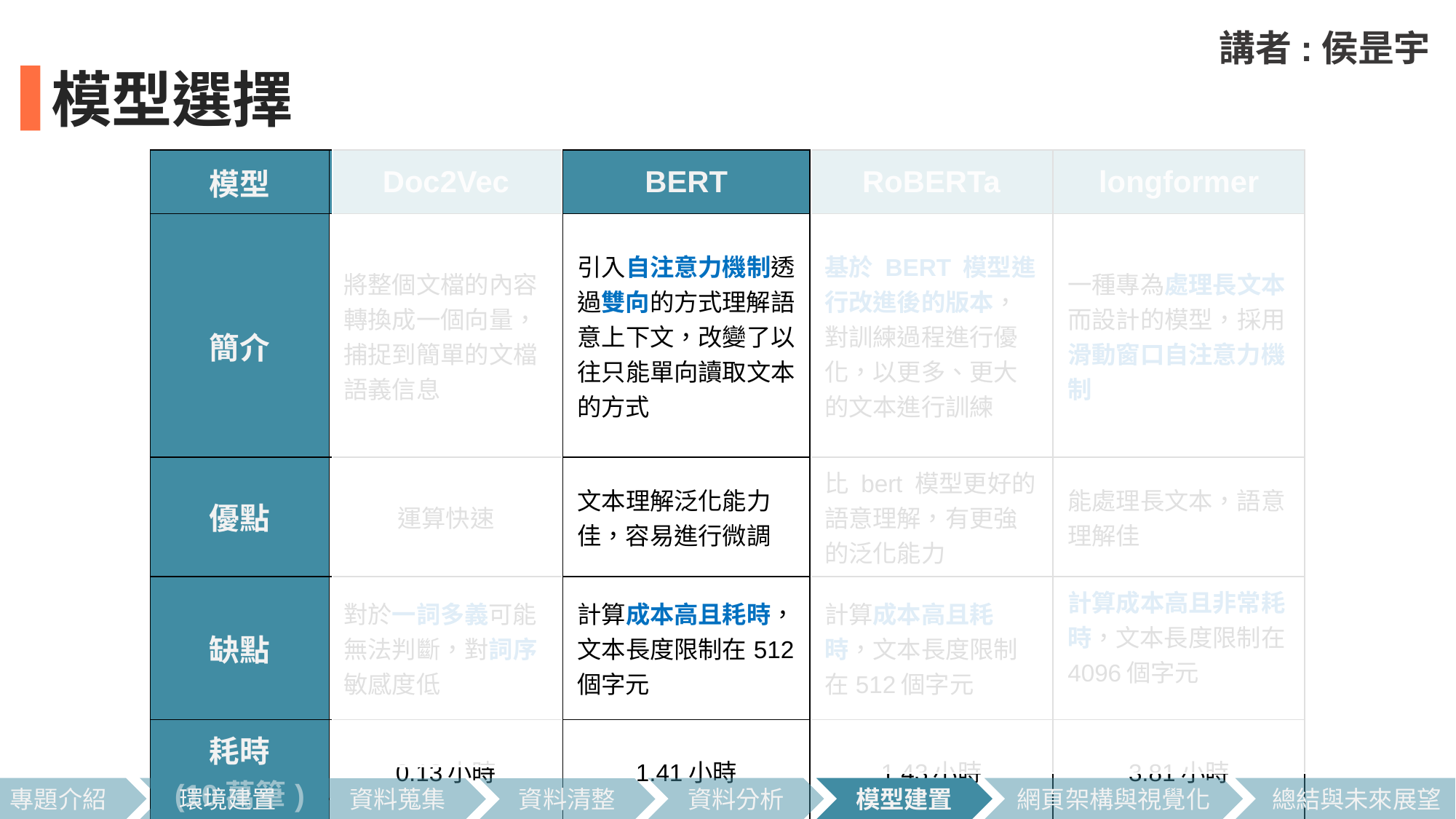

講者:侯昰宇
模型選擇

| 模型 | Doc2Vec | BERT | RoBERTa | longformer |
| --- | --- | --- | --- | --- |
| 簡介 | 將整個文檔的內容轉換成一個向量，捕捉到簡單的文檔語義信息 | 引入自注意力機制透過雙向的方式理解語意上下文，改變了以往只能單向讀取文本的方式 | 基於 BERT 模型進行改進後的版本，對訓練過程進行優化，以更多、更大的文本進行訓練 | 一種專為處理長文本而設計的模型，採用滑動窗口自注意力機制 |
| 優點 | 運算快速 | 文本理解泛化能力佳，容易進行微調 | 比 bert 模型更好的語意理解，有更強的泛化能力 | 能處理長文本，語意理解佳 |
| 缺點 | 對於一詞多義可能無法判斷，對詞序敏感度低 | 計算成本高且耗時，文本長度限制在512個字元 | 計算成本高且耗時，文本長度限制在512個字元 | 計算成本高且非常耗時，文本長度限制在4096個字元 |
| 耗時 (10萬筆) | 0.13小時 | 1.41小時 | 1.43小時 | 3.81小時 |
總結與未來展望
專題介紹
環境建置
資料分析
模型建置
網頁架構與視覺化
資料蒐集
資料清整